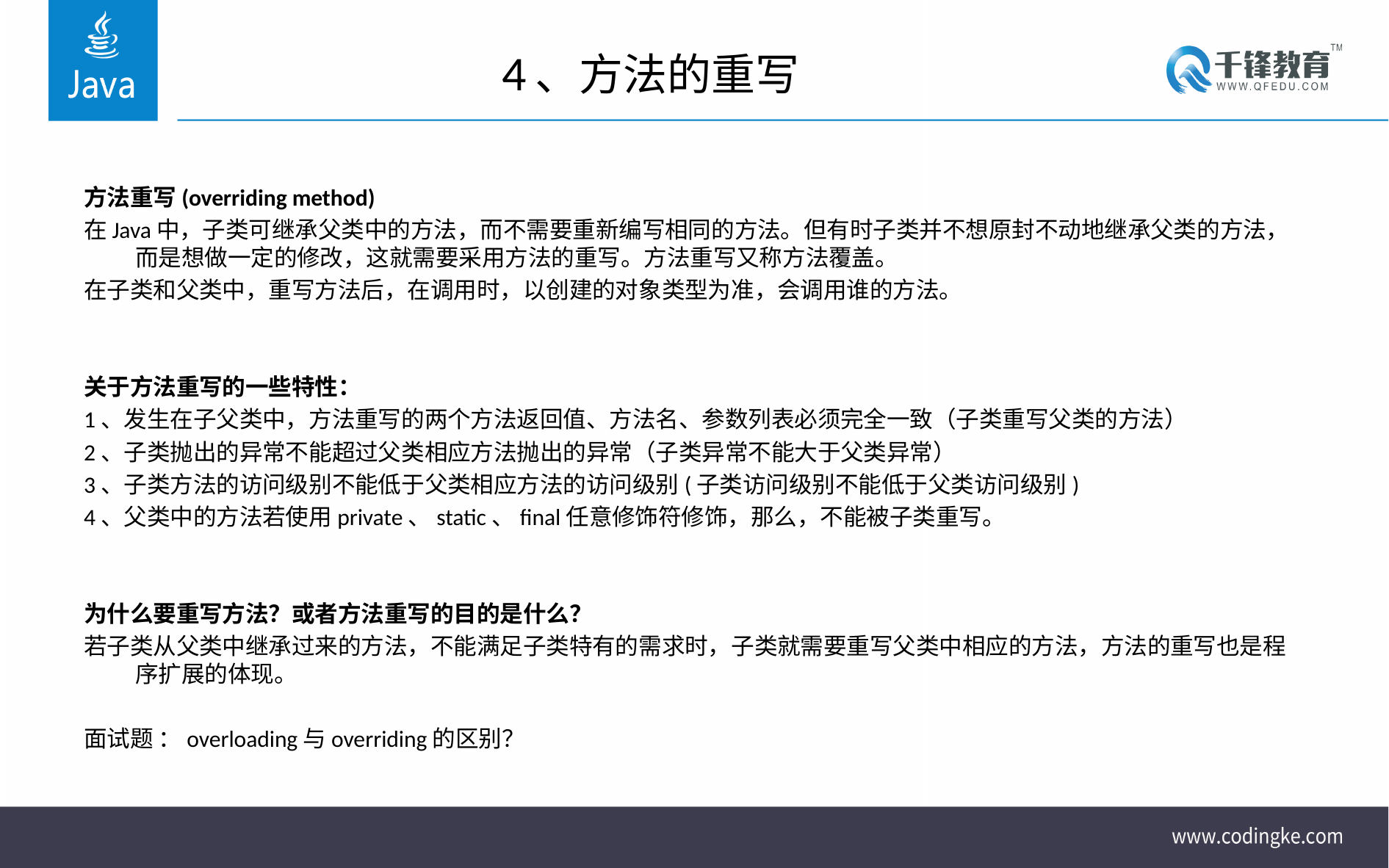

# 4、方法的重写
方法重写(overriding method)
在Java中，子类可继承父类中的方法，而不需要重新编写相同的方法。但有时子类并不想原封不动地继承父类的方法，而是想做一定的修改，这就需要采用方法的重写。方法重写又称方法覆盖。
在子类和父类中，重写方法后，在调用时，以创建的对象类型为准，会调用谁的方法。

关于方法重写的一些特性：
1、发生在子父类中，方法重写的两个方法返回值、方法名、参数列表必须完全一致（子类重写父类的方法）
2、子类抛出的异常不能超过父类相应方法抛出的异常（子类异常不能大于父类异常）
3、子类方法的访问级别不能低于父类相应方法的访问级别(子类访问级别不能低于父类访问级别)
4、父类中的方法若使用private、static、final任意修饰符修饰，那么，不能被子类重写。

为什么要重写方法？或者方法重写的目的是什么？
若子类从父类中继承过来的方法，不能满足子类特有的需求时，子类就需要重写父类中相应的方法，方法的重写也是程序扩展的体现。

面试题 ：overloading与overriding的区别？